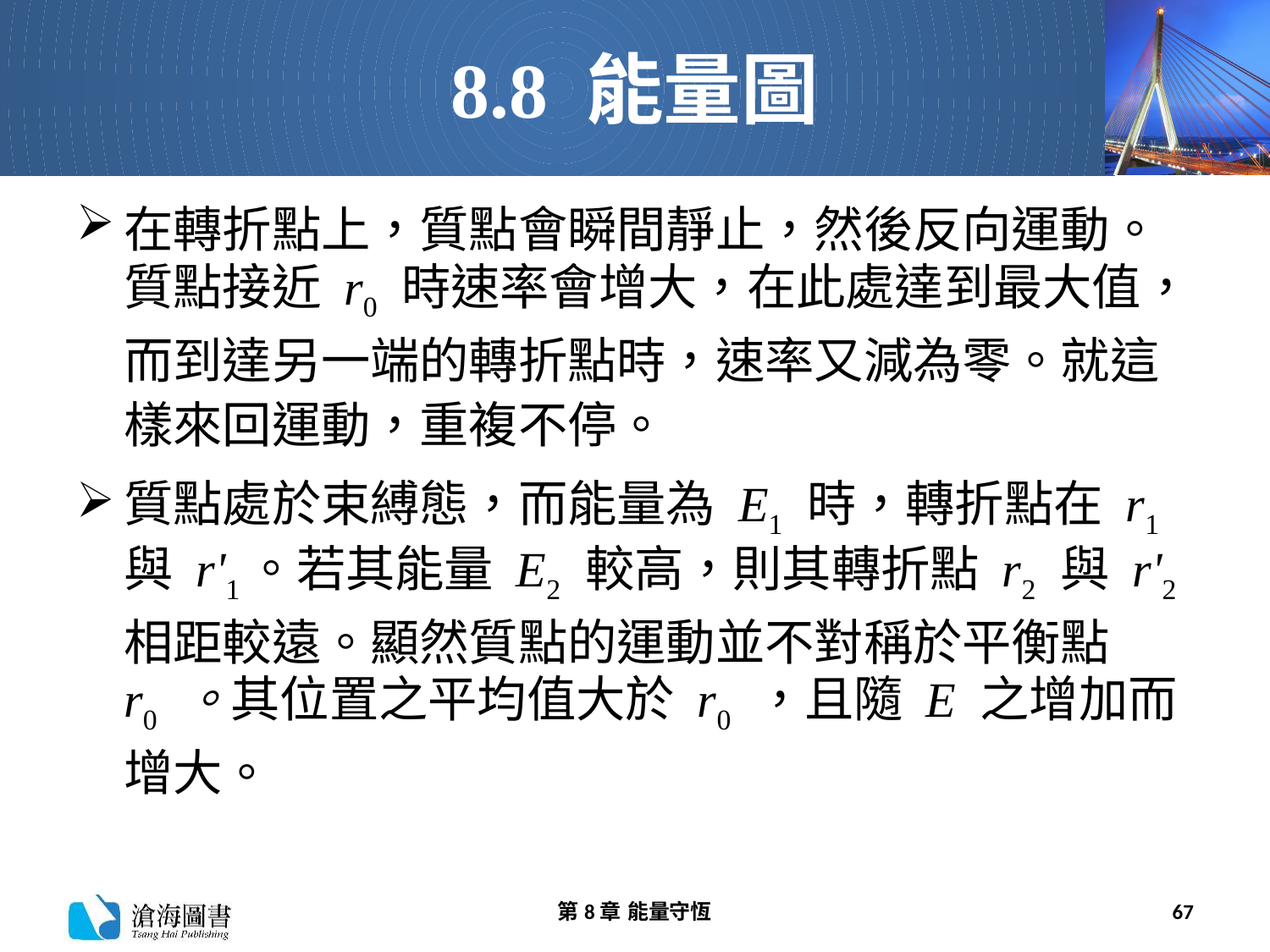

# 8.8 能量圖
在轉折點上，質點會瞬間靜止，然後反向運動。質點接近 r0 時速率會增大，在此處達到最大值，而到達另一端的轉折點時，速率又減為零。就這樣來回運動，重複不停。
質點處於束縛態，而能量為 E1 時，轉折點在 r1 與 r'1。若其能量 E2 較高，則其轉折點 r2 與 r'2 相距較遠。顯然質點的運動並不對稱於平衡點 r0 。其位置之平均值大於 r0 ，且隨 E 之增加而增大。
第8章 能量守恆
67